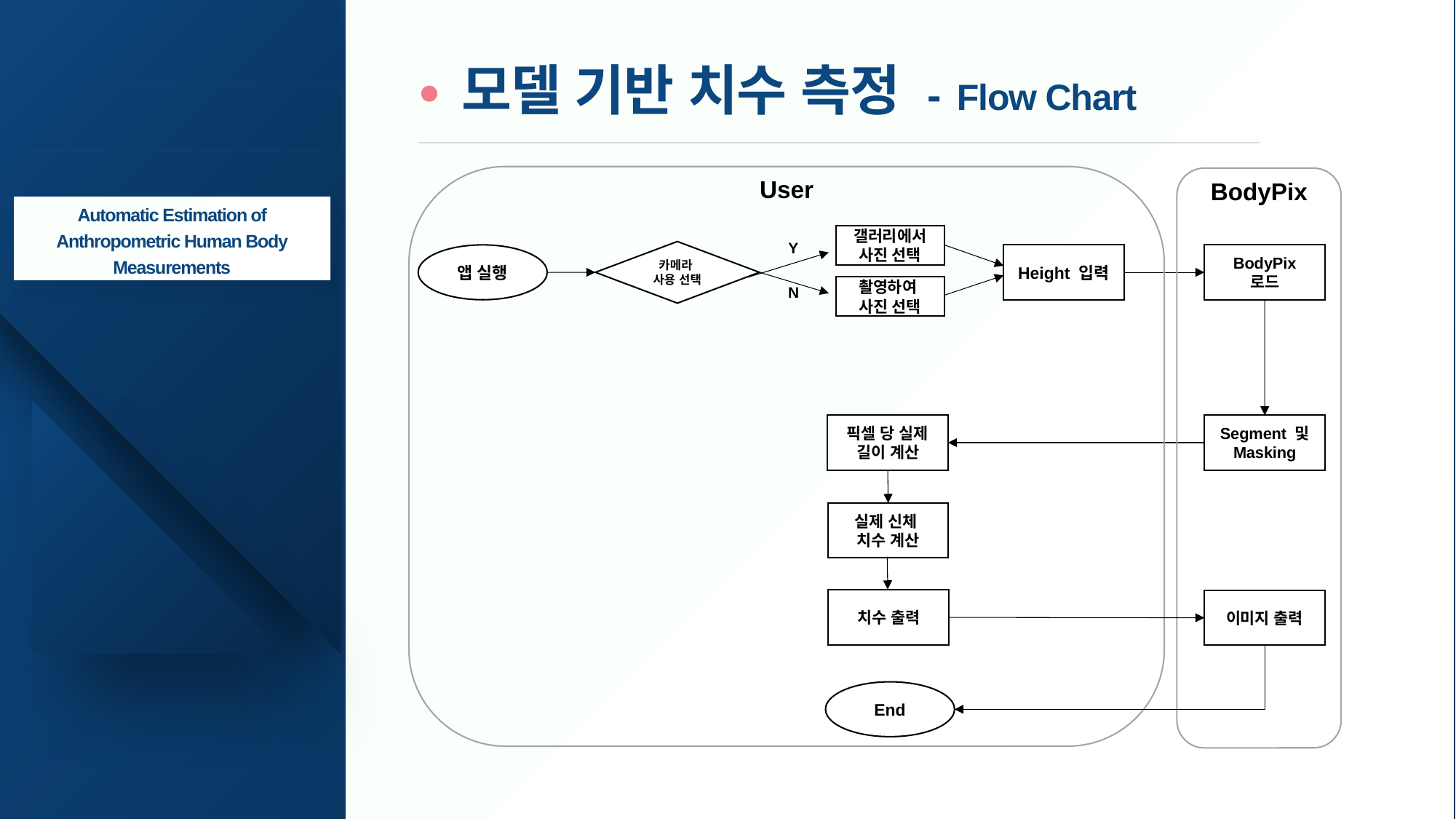

모델 기반 치수 측정 - Flow Chart
# 종합설계 (캡스톤디자인)

User
BodyPix
Automatic Estimation of Anthropometric Human Body Measurements

갤러리에서 사진 선택
Y
카메라
사용 선택
앱 실행
Height 입력
BodyPix 로드
촬영하여
사진 선택
N
픽셀 당 실제 길이 계산
Segment 및 Masking
실제 신체
치수 계산
치수 출력
이미지 출력
End
-6-